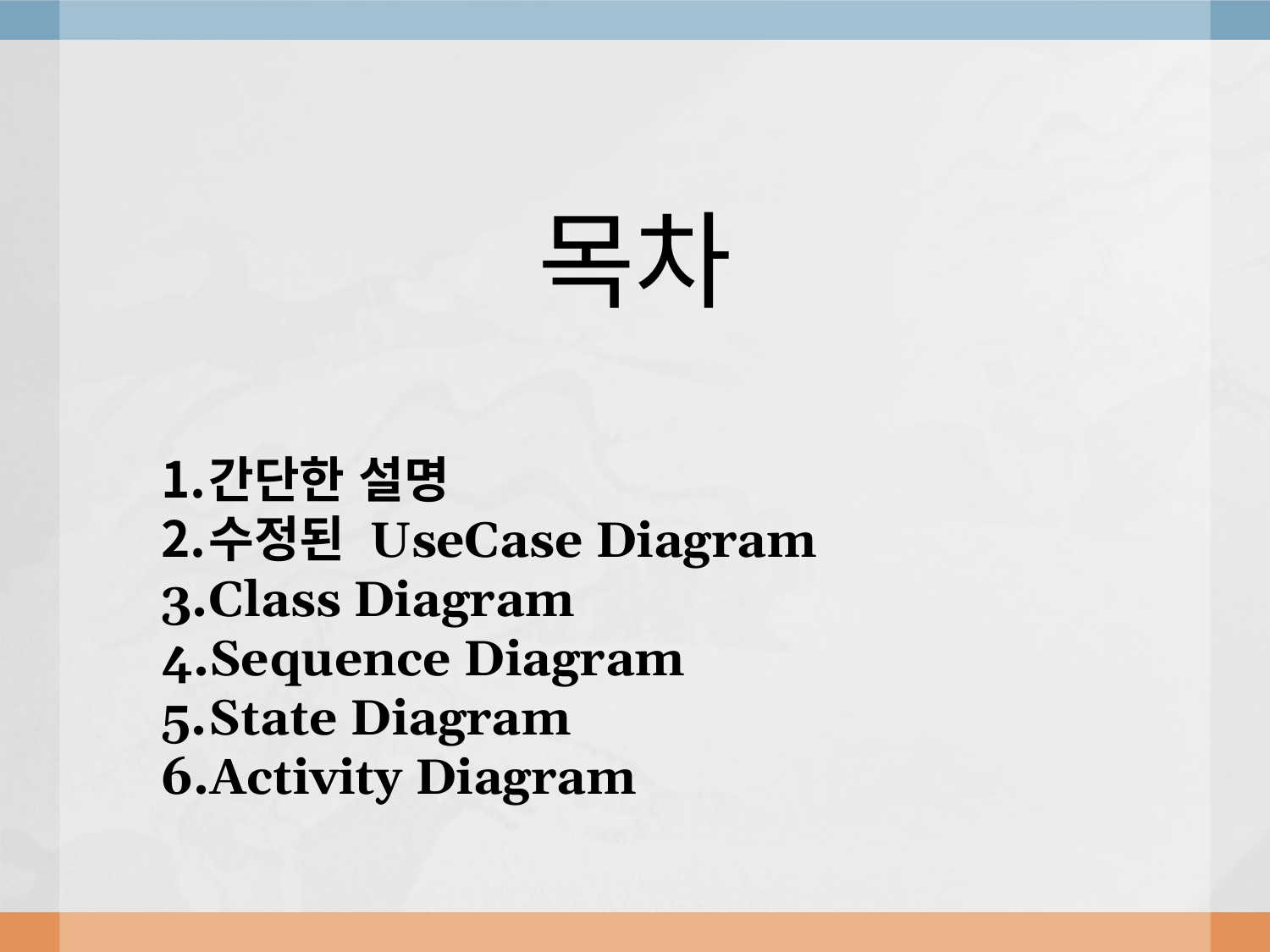

목차

간단한 설명
수정된 UseCase Diagram
Class Diagram
Sequence Diagram
State Diagram
Activity Diagram